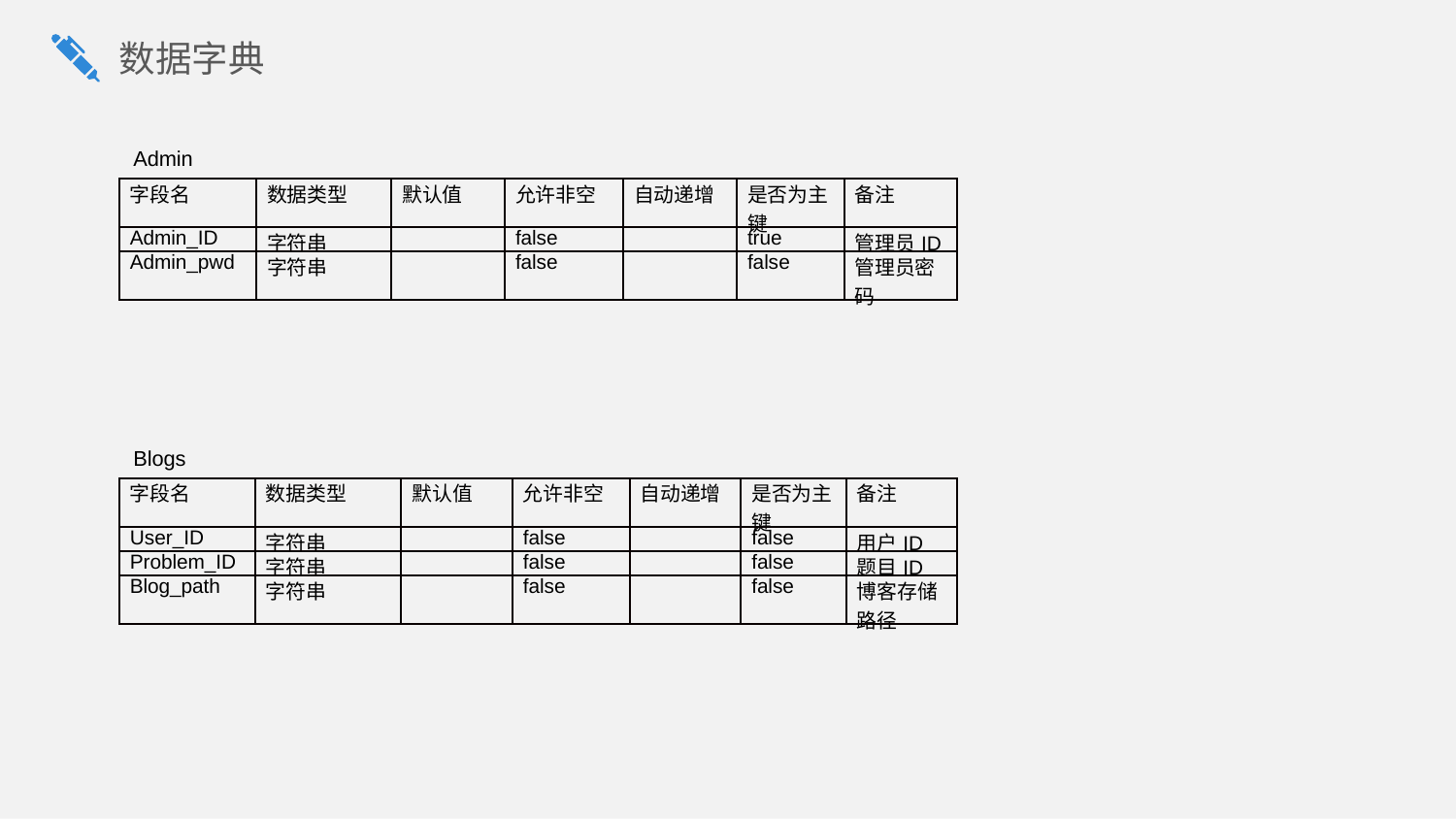

数据字典
Admin
| 字段名 | 数据类型 | 默认值 | 允许非空 | 自动递增 | 是否为主键 | 备注 |
| --- | --- | --- | --- | --- | --- | --- |
| Admin\_ID | 字符串 |  | false |  | true | 管理员ID |
| Admin\_pwd | 字符串 |  | false |  | false | 管理员密码 |
Blogs
| 字段名 | 数据类型 | 默认值 | 允许非空 | 自动递增 | 是否为主键 | 备注 |
| --- | --- | --- | --- | --- | --- | --- |
| User\_ID | 字符串 |  | false |  | false | 用户ID |
| Problem\_ID | 字符串 |  | false |  | false | 题目ID |
| Blog\_path | 字符串 |  | false |  | false | 博客存储路径 |